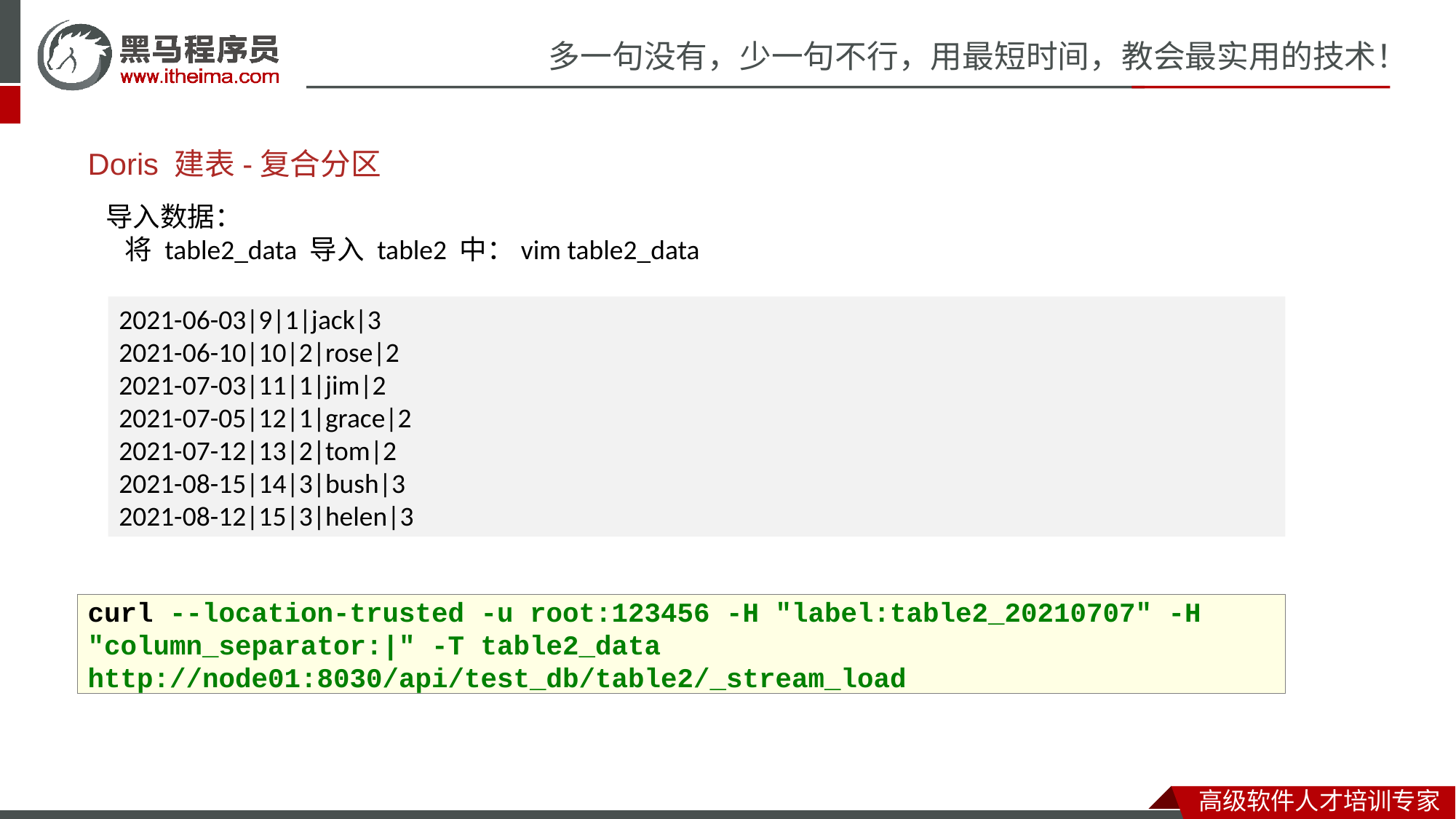

Doris 建表-复合分区
导入数据：
  将 table2_data 导入 table2 中：vim table2_data

2021-06-03|9|1|jack|3
2021-06-10|10|2|rose|2
2021-07-03|11|1|jim|2
2021-07-05|12|1|grace|2
2021-07-12|13|2|tom|2
2021-08-15|14|3|bush|3
2021-08-12|15|3|helen|3
curl --location-trusted -u root:123456 -H "label:table2_20210707" -H "column_separator:|" -T table2_data http://node01:8030/api/test_db/table2/_stream_load